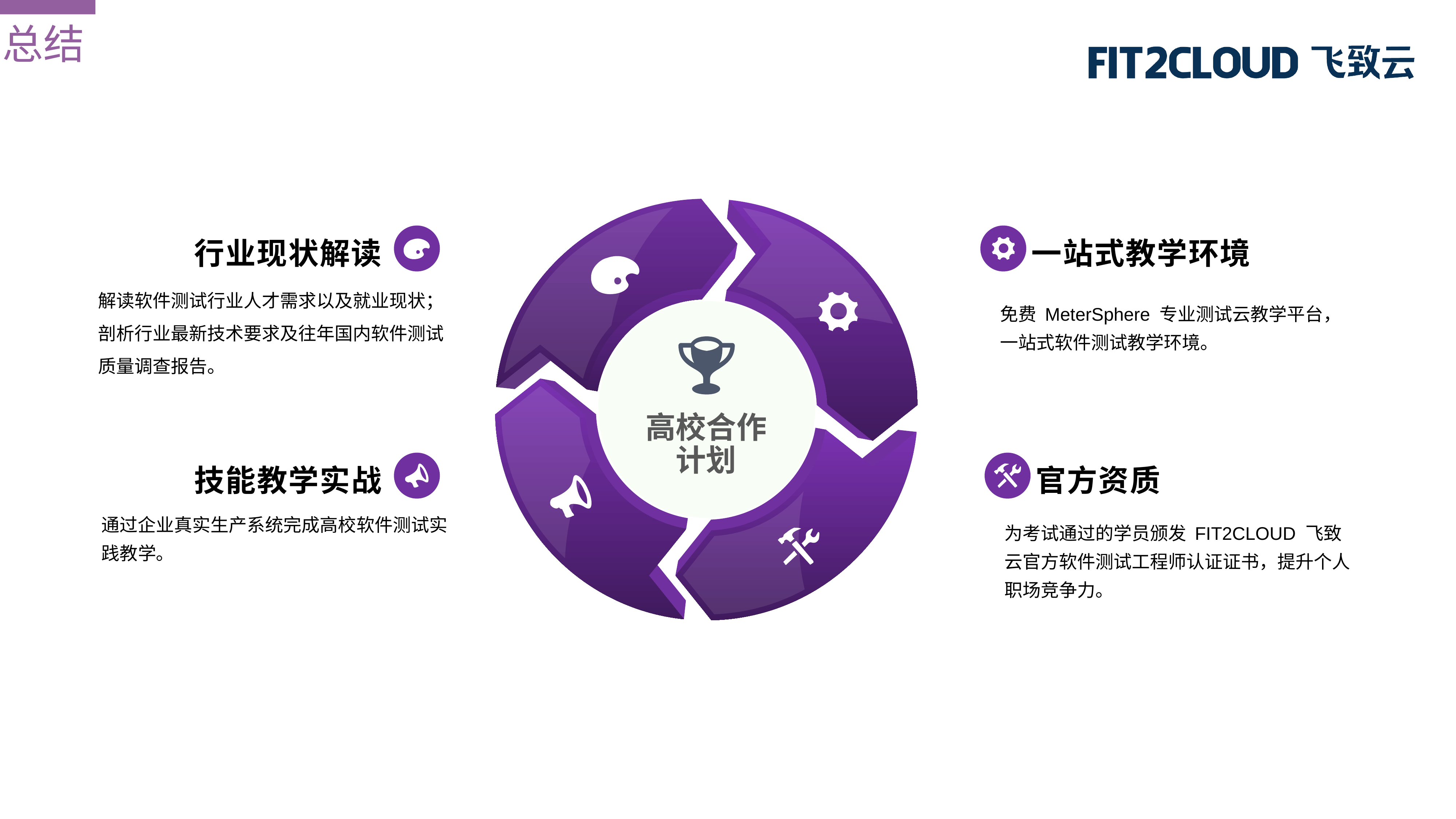

总结

高校合作
计划

行业现状解读
一站式教学环境

解读软件测试行业人才需求以及就业现状；
剖析行业最新技术要求及往年国内软件测试质量调查报告。

免费 MeterSphere 专业测试云教学平台，一站式软件测试教学环境。

技能教学实战
官方资质

通过企业真实生产系统完成高校软件测试实践教学。
为考试通过的学员颁发 FIT2CLOUD 飞致云官方软件测试工程师认证证书，提升个人职场竞争力。